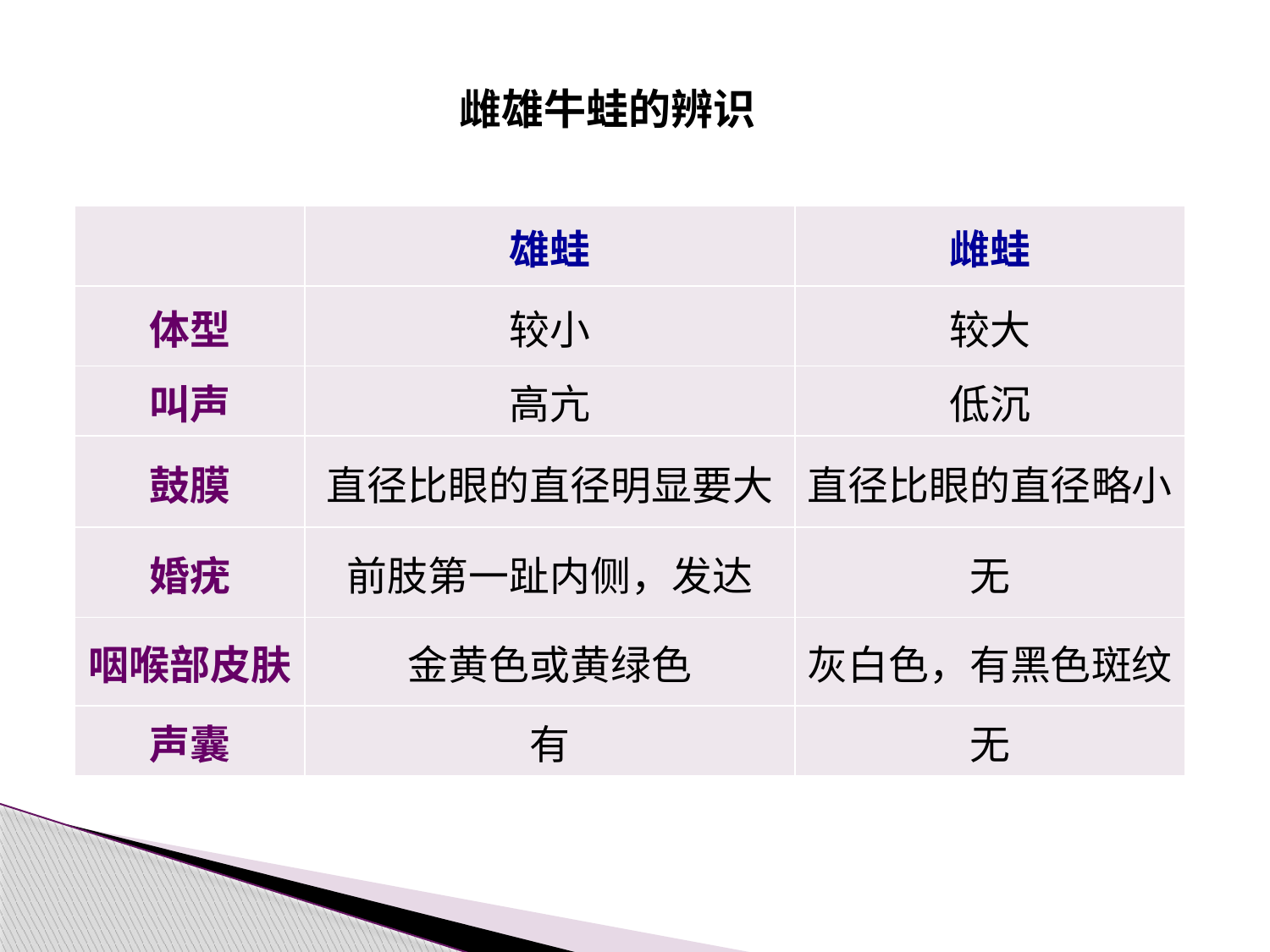

雌雄牛蛙的辨识
|  | 雄蛙 | 雌蛙 |
| --- | --- | --- |
| 体型 | 较小 | 较大 |
| 叫声 | 高亢 | 低沉 |
| 鼓膜 | 直径比眼的直径明显要大 | 直径比眼的直径略小 |
| 婚疣 | 前肢第一趾内侧，发达 | 无 |
| 咽喉部皮肤 | 金黄色或黄绿色 | 灰白色，有黑色斑纹 |
| 声囊 | 有 | 无 |